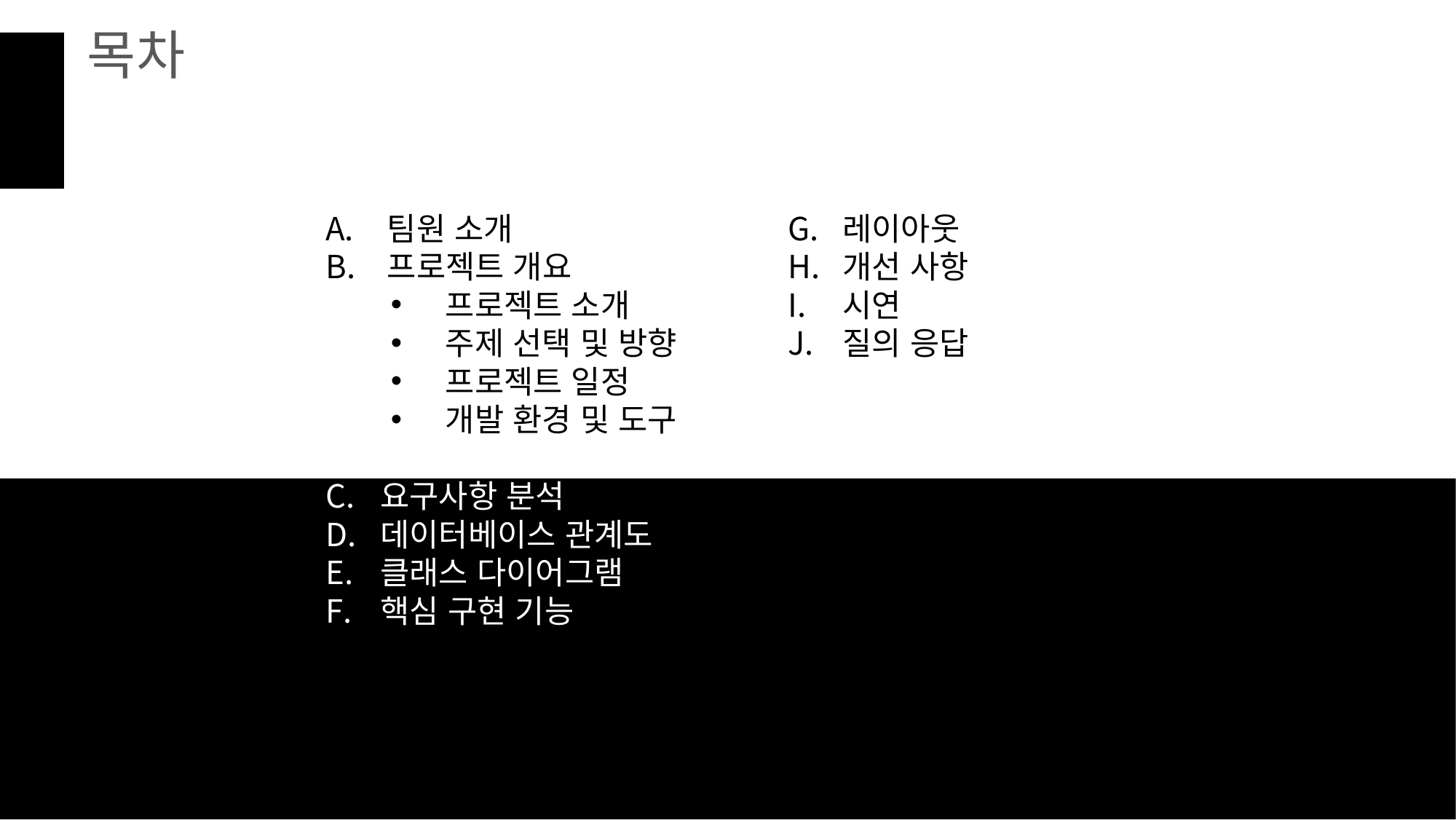

목차

팀원 소개
프로젝트 개요
프로젝트 소개
주제 선택 및 방향
프로젝트 일정
개발 환경 및 도구

요구사항 분석
데이터베이스 관계도
클래스 다이어그램
핵심 구현 기능
레이아웃
개선 사항
시연
질의 응답